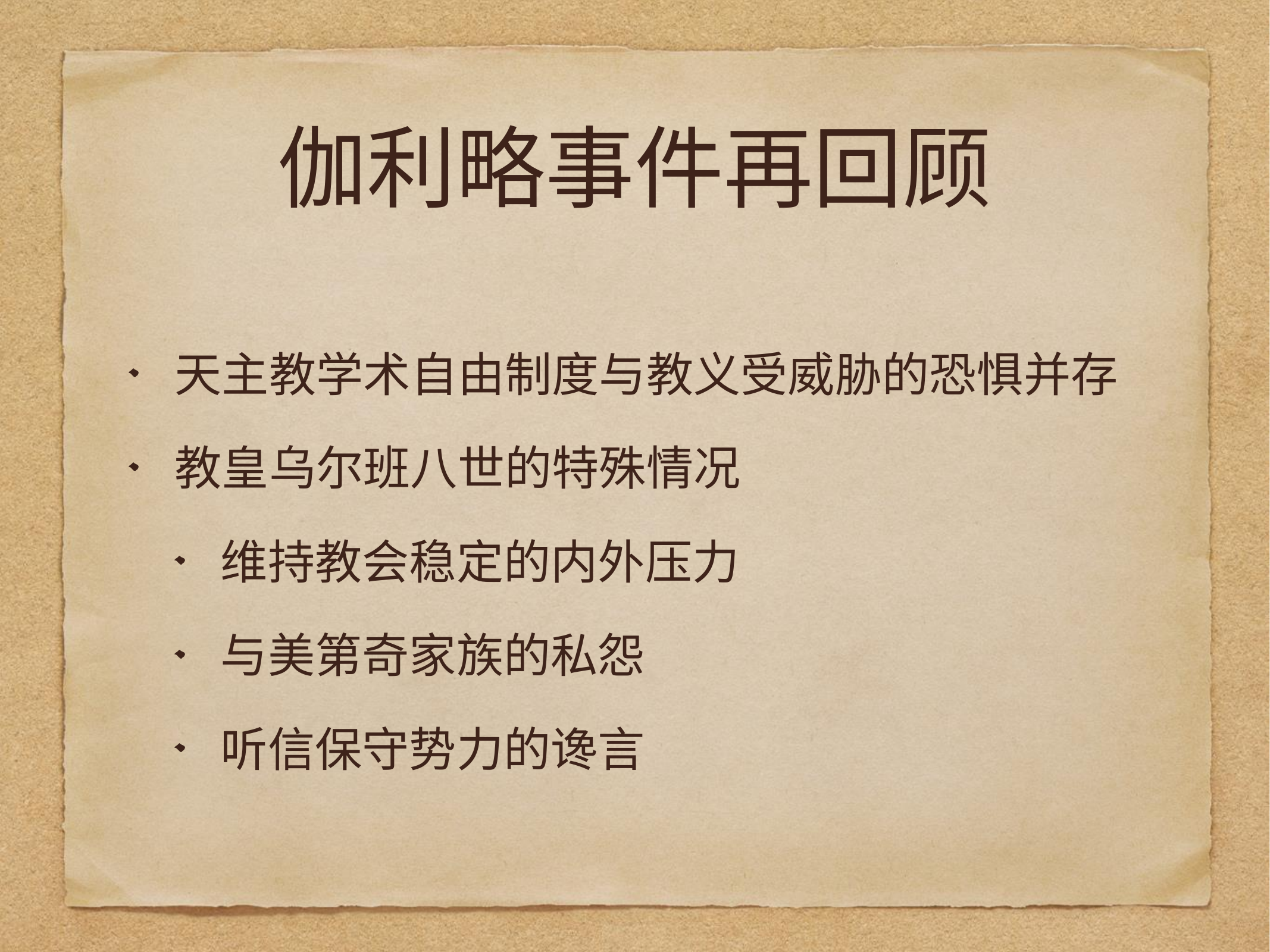

# 伽利略事件再回顾
天主教学术自由制度与教义受威胁的恐惧并存
教皇乌尔班八世的特殊情况
维持教会稳定的内外压力
与美第奇家族的私怨
听信保守势力的谗言